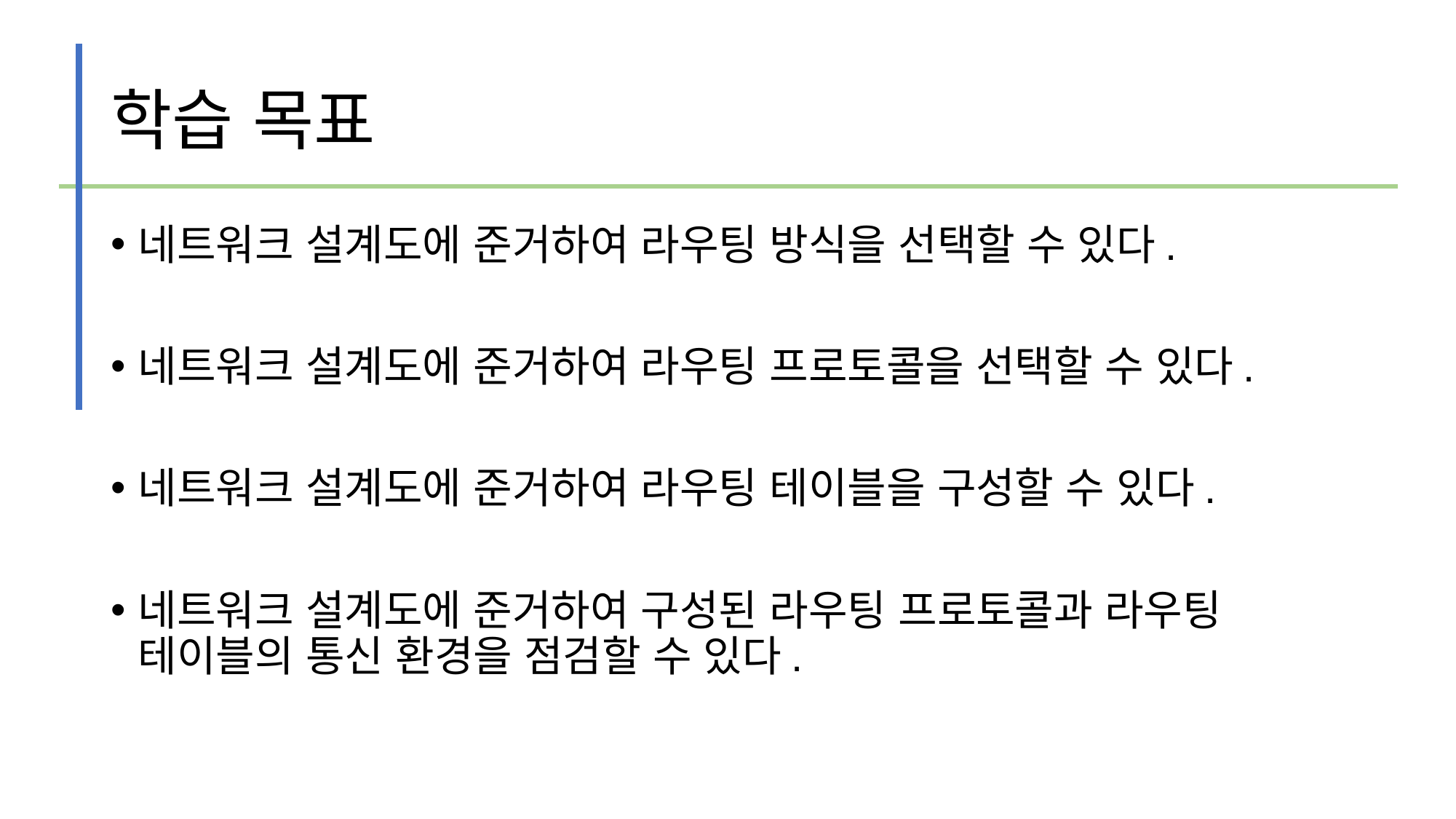

# 학습 목표
네트워크 설계도에 준거하여 라우팅 방식을 선택할 수 있다.

네트워크 설계도에 준거하여 라우팅 프로토콜을 선택할 수 있다.

네트워크 설계도에 준거하여 라우팅 테이블을 구성할 수 있다.

네트워크 설계도에 준거하여 구성된 라우팅 프로토콜과 라우팅 테이블의 통신 환경을 점검할 수 있다.